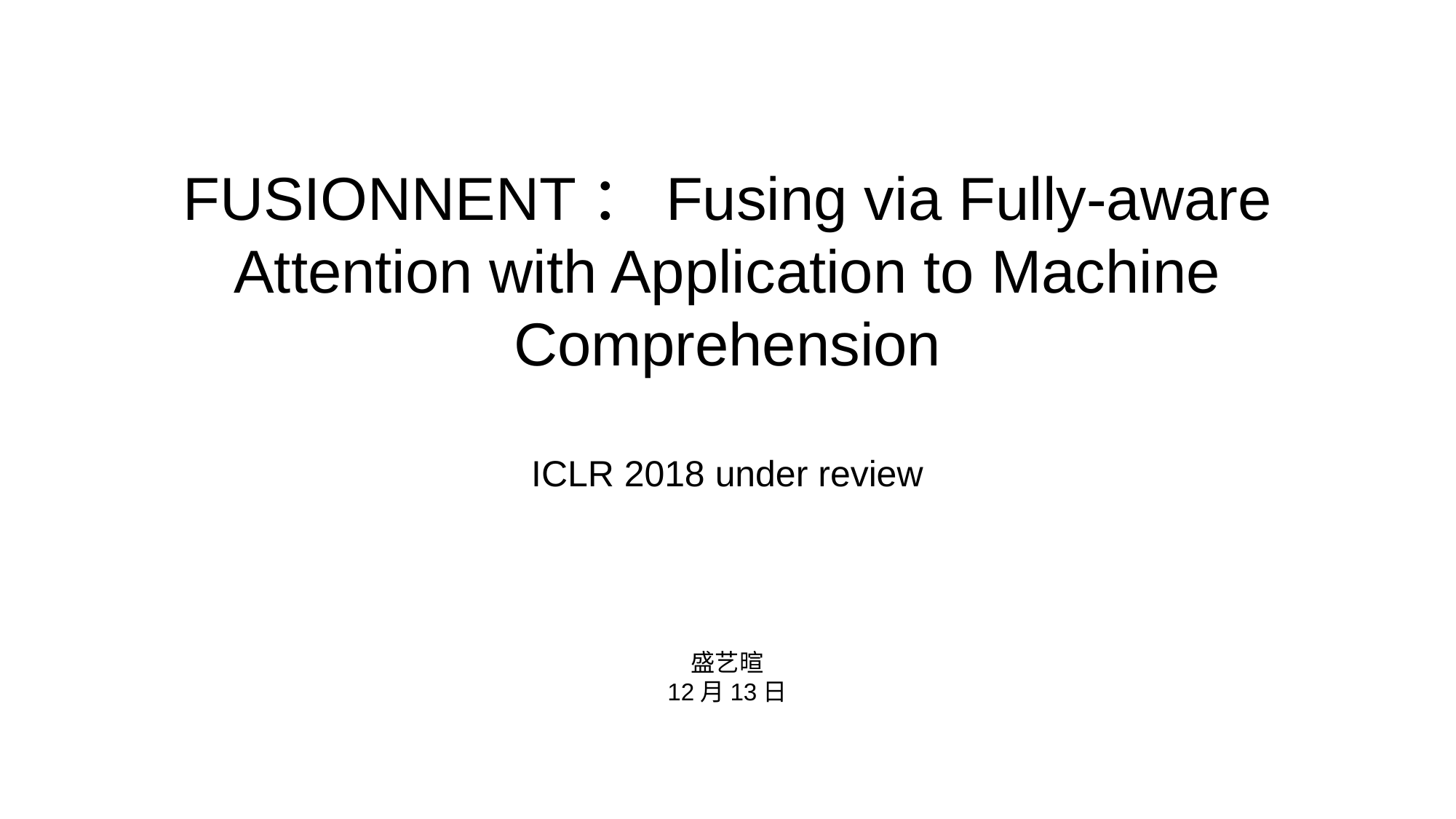

FUSIONNENT：Fusing via Fully-aware Attention with Application to Machine Comprehension

ICLR 2018 under review

盛艺暄
12月13日